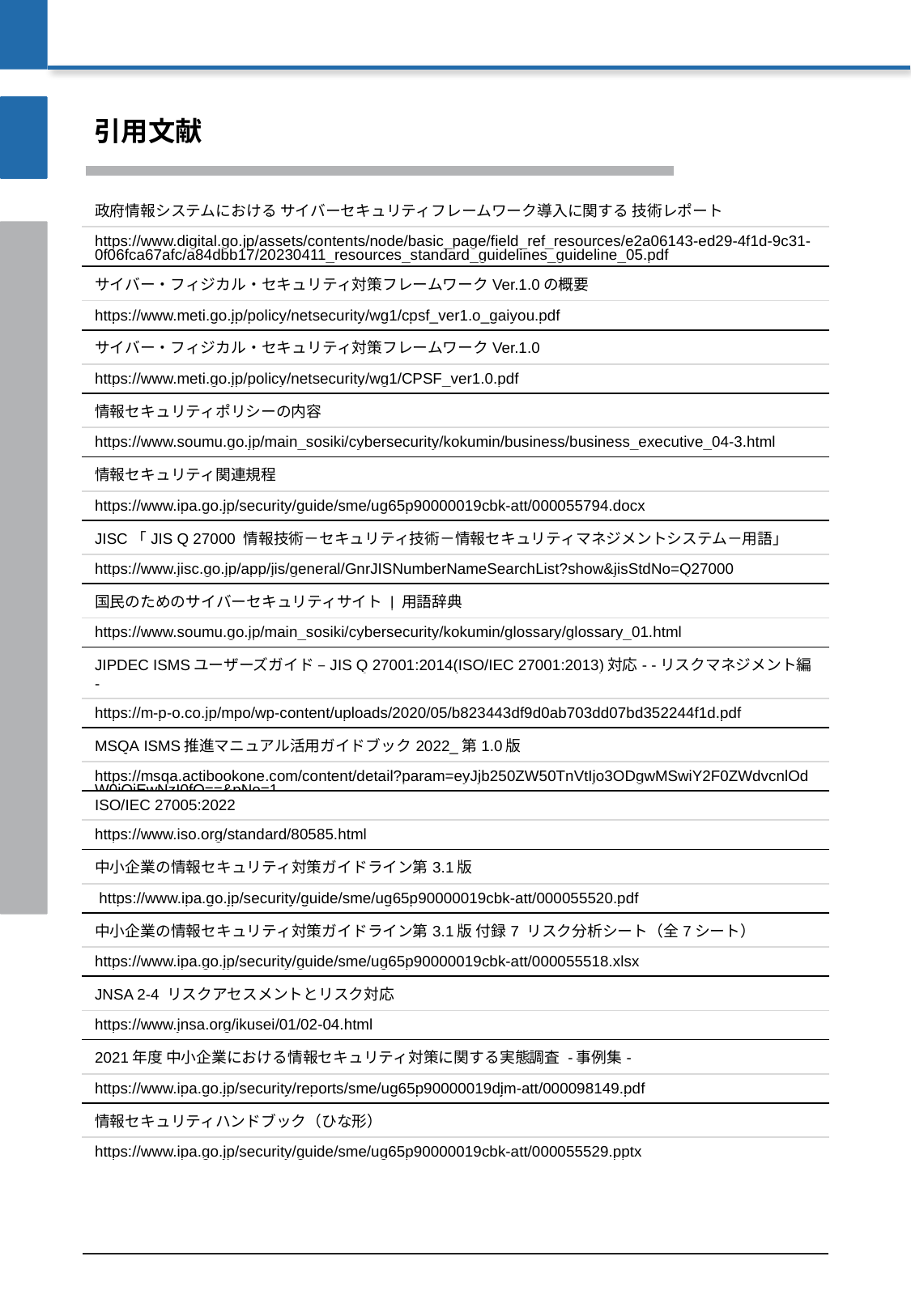

引用文献
| 政府情報システムにおける サイバーセキュリティフレームワーク導入に関する 技術レポート |
| --- |
| https://www.digital.go.jp/assets/contents/node/basic\_page/field\_ref\_resources/e2a06143-ed29-4f1d-9c31-0f06fca67afc/a84dbb17/20230411\_resources\_standard\_guidelines\_guideline\_05.pdf |
| サイバー・フィジカル・セキュリティ対策フレームワークVer.1.0の概要 |
| https://www.meti.go.jp/policy/netsecurity/wg1/cpsf\_ver1.o\_gaiyou.pdf |
| サイバー・フィジカル・セキュリティ対策フレームワークVer.1.0 |
| https://www.meti.go.jp/policy/netsecurity/wg1/CPSF\_ver1.0.pdf |
| 情報セキュリティポリシーの内容 |
| https://www.soumu.go.jp/main\_sosiki/cybersecurity/kokumin/business/business\_executive\_04-3.html |
| 情報セキュリティ関連規程 |
| https://www.ipa.go.jp/security/guide/sme/ug65p90000019cbk-att/000055794.docx |
| JISC「JIS Q 27000 情報技術－セキュリティ技術－情報セキュリティマネジメントシステム－用語」 |
| https://www.jisc.go.jp/app/jis/general/GnrJISNumberNameSearchList?show&jisStdNo=Q27000 |
| 国民のためのサイバーセキュリティサイト | 用語辞典 |
| https://www.soumu.go.jp/main\_sosiki/cybersecurity/kokumin/glossary/glossary\_01.html |
| JIPDEC ISMSユーザーズガイド –JIS Q 27001:2014(ISO/IEC 27001:2013)対応- -リスクマネジメント編- |
| https://m-p-o.co.jp/mpo/wp-content/uploads/2020/05/b823443df9d0ab703dd07bd352244f1d.pdf |
| MSQA ISMS推進マニュアル活用ガイドブック2022\_第1.0版 |
| https://msqa.actibookone.com/content/detail?param=eyJjb250ZW50TnVtIjo3ODgwMSwiY2F0ZWdvcnlOdW0iOjEwNzI0fQ==&pNo=1 |
| ISO/IEC 27005:2022 |
| https://www.iso.org/standard/80585.html |
| 中小企業の情報セキュリティ対策ガイドライン第3.1版 |
| https://www.ipa.go.jp/security/guide/sme/ug65p90000019cbk-att/000055520.pdf |
| 中小企業の情報セキュリティ対策ガイドライン第3.1版 付録7 リスク分析シート（全7シート） |
| https://www.ipa.go.jp/security/guide/sme/ug65p90000019cbk-att/000055518.xlsx |
| JNSA 2-4 リスクアセスメントとリスク対応 |
| https://www.jnsa.org/ikusei/01/02-04.html |
| 2021年度 中小企業における情報セキュリティ対策に関する実態調査 -事例集- |
| https://www.ipa.go.jp/security/reports/sme/ug65p90000019djm-att/000098149.pdf |
| 情報セキュリティハンドブック（ひな形） |
| https://www.ipa.go.jp/security/guide/sme/ug65p90000019cbk-att/000055529.pptx |